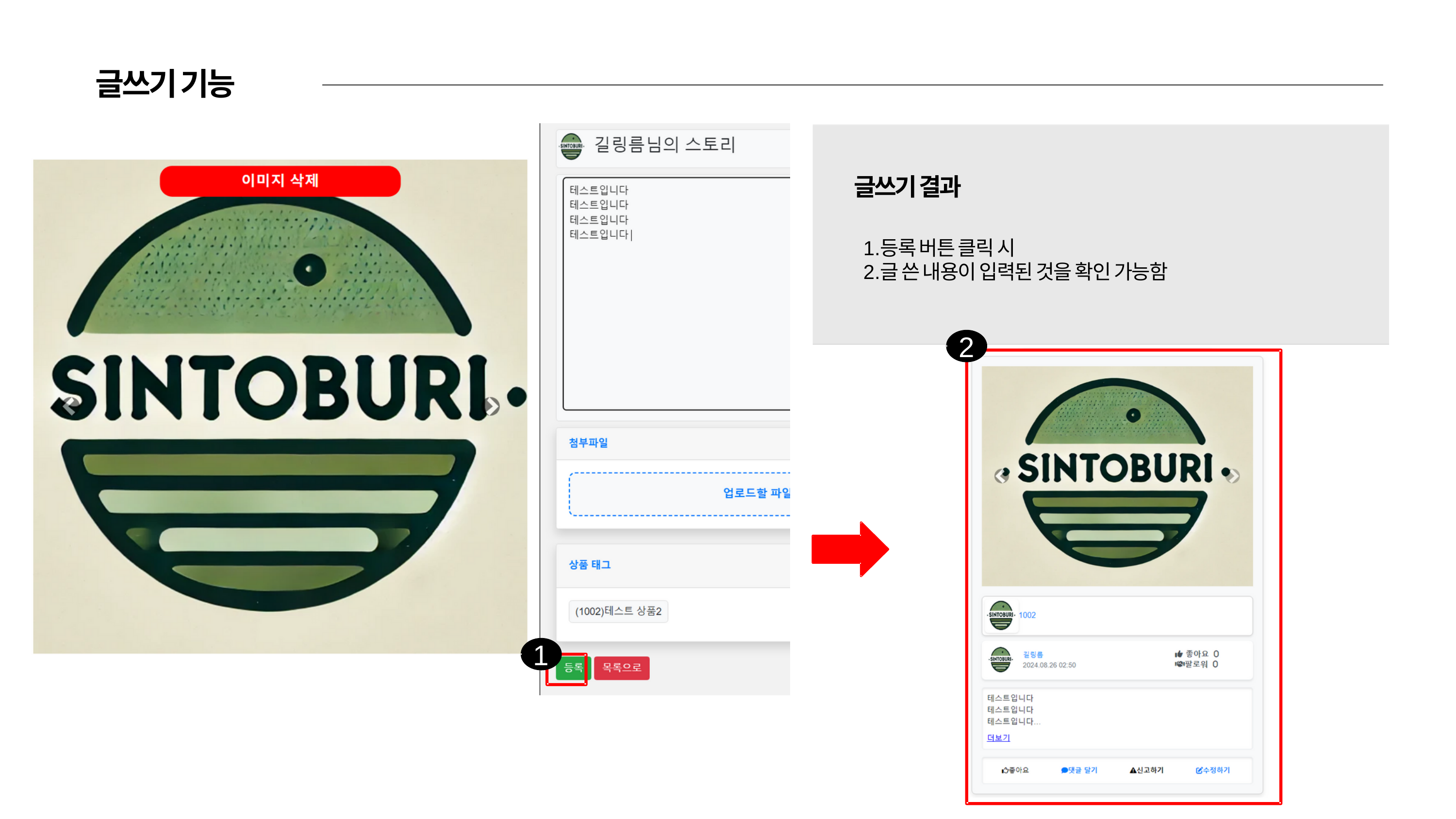

글쓰기 기능

글쓰기 결과
등록 버튼 클릭 시
글 쓴 내용이 입력된 것을 확인 가능함

2

1